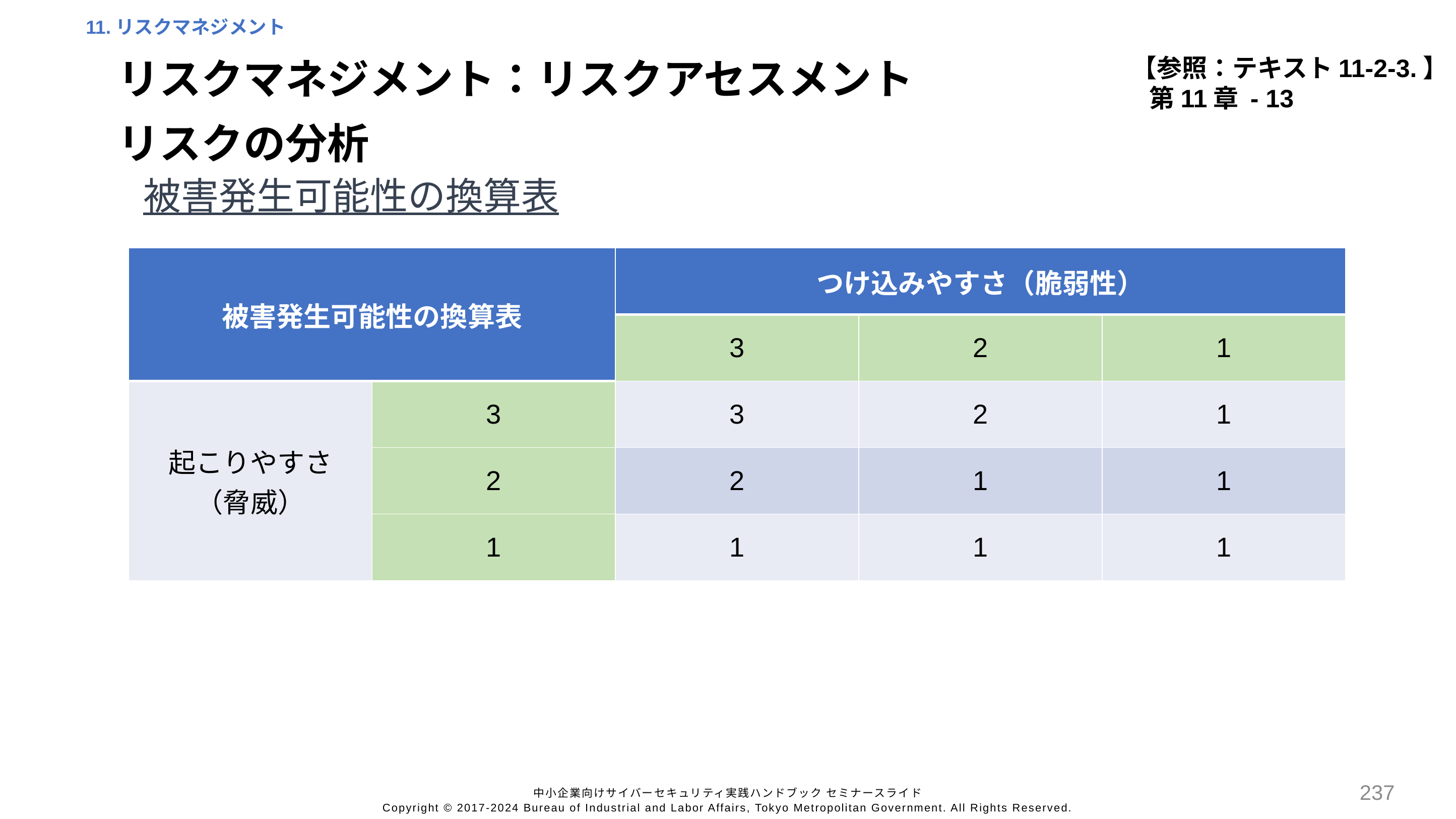

11.リスクマネジメント
【参照：テキスト11-2-3.】
第11章 - 13
リスクマネジメント：リスクアセスメント
リスクの分析
被害発生可能性の換算表
| 被害発生可能性の換算表 |  | つけ込みやすさ（脆弱性） |  |  |
| --- | --- | --- | --- | --- |
|  |  | 3 | 2 | 1 |
| 起こりやすさ （脅威） | 3 | 3 | 2 | 1 |
|  | 2 | 2 | 1 | 1 |
|  | 1 | 1 | 1 | 1 |
237